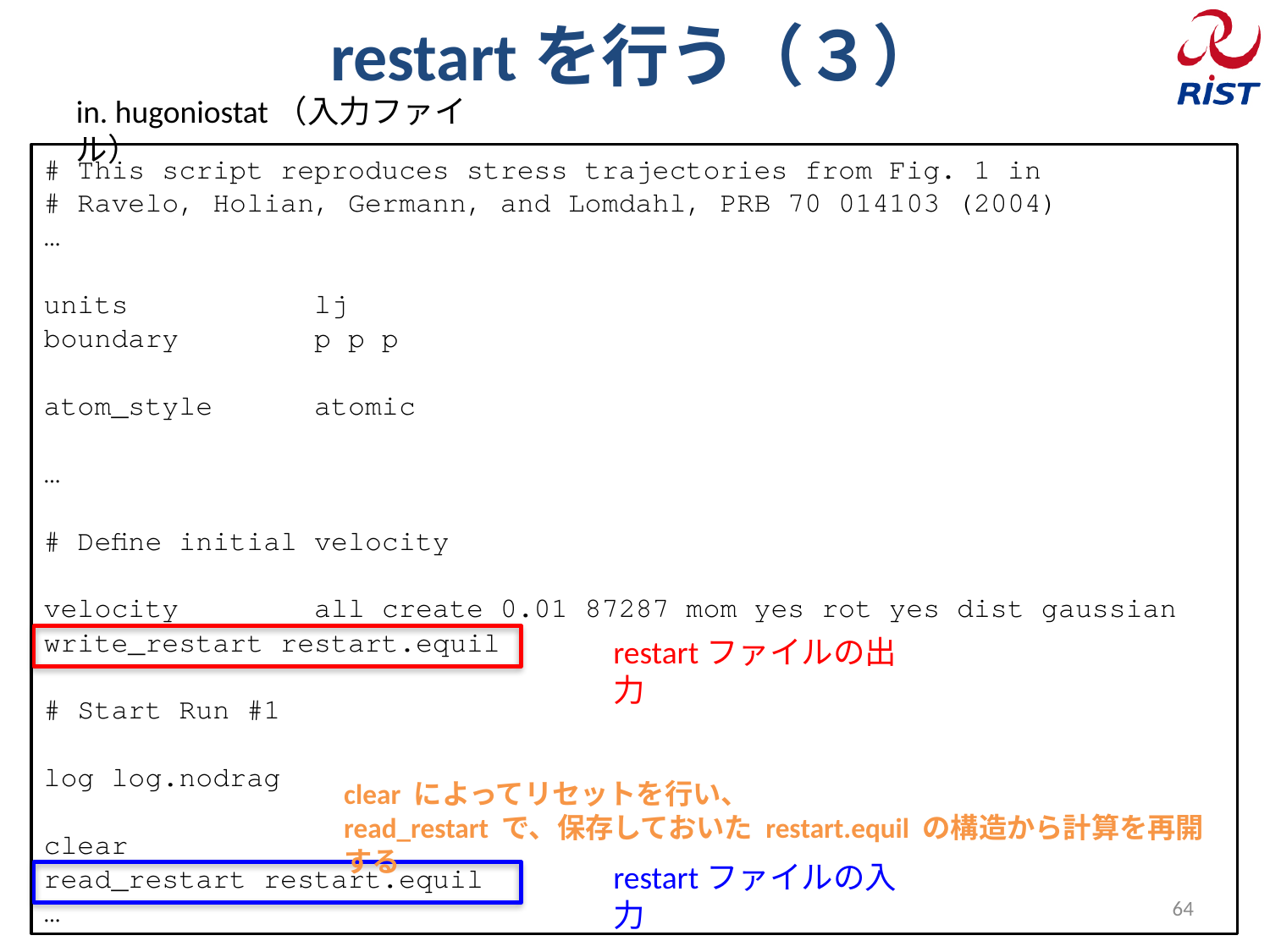

# restartを行う（３）
in. hugoniostat（入力ファイル）
# This script reproduces stress trajectories from Fig. 1 in
# Ravelo, Holian, Germann, and Lomdahl, PRB 70 014103 (2004)
…

units           lj
boundary        p p p

atom_style      atomic
…

# Define initial velocity

velocity        all create 0.01 87287 mom yes rot yes dist gaussian
write_restart restart.equil

# Start Run #1

log log.nodrag

clear
read_restart restart.equil
…

restartファイルの出力
clear によってリセットを行い、
read_restart で、保存しておいた restart.equil の構造から計算を再開する
restartファイルの入力

64